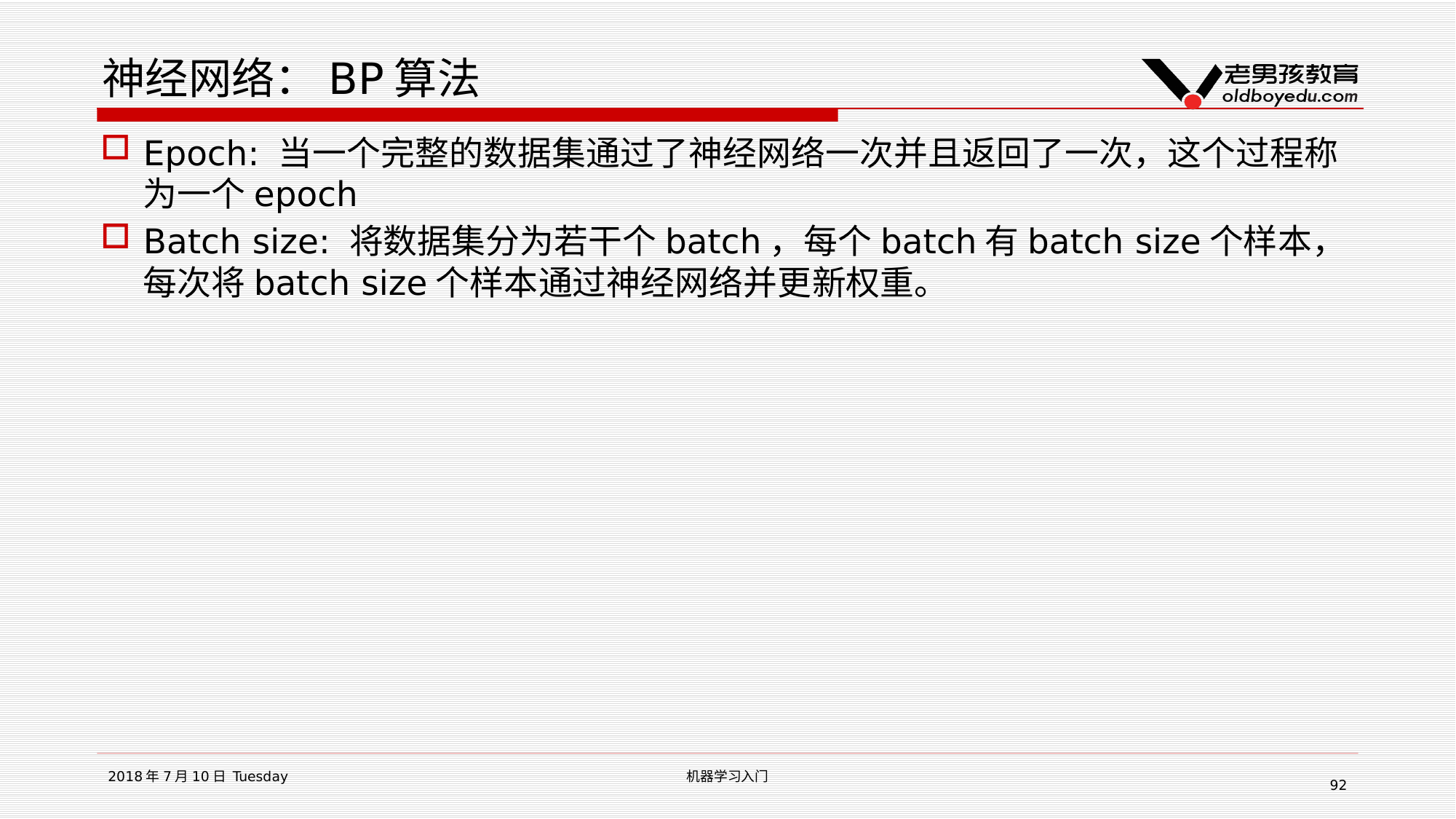

# 神经网络：BP算法
Epoch: 当一个完整的数据集通过了神经网络一次并且返回了一次，这个过程称为一个epoch
Batch size: 将数据集分为若干个batch，每个batch有batch size个样本，每次将batch size个样本通过神经网络并更新权重。
2018年7月10日 Tuesday
机器学习入门
92